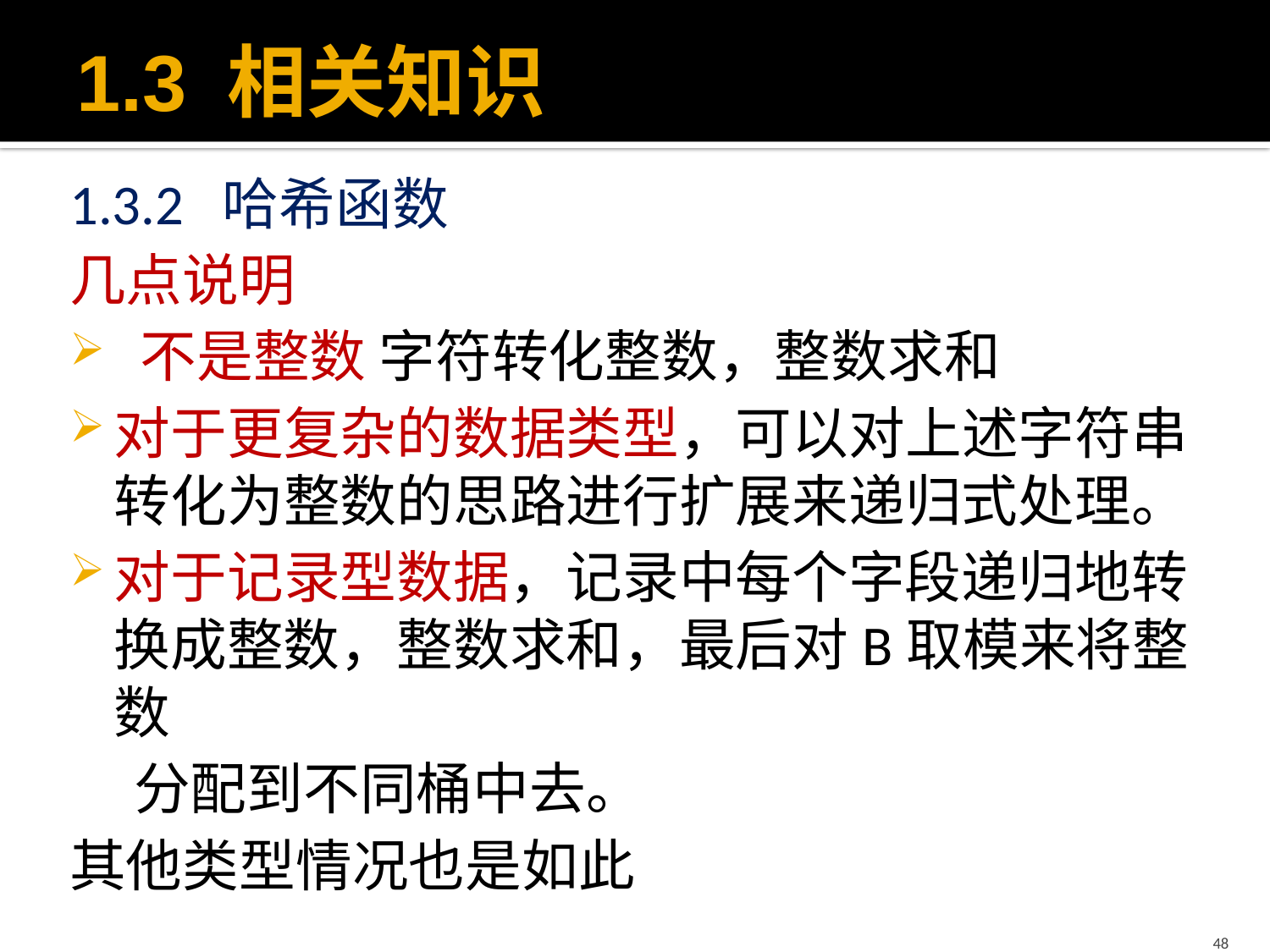

# 1.3 相关知识
1.3.2  哈希函数
几点说明
 不是整数 字符转化整数，整数求和
对于更复杂的数据类型，可以对上述字符串转化为整数的思路进行扩展来递归式处理。
对于记录型数据，记录中每个字段递归地转换成整数，整数求和，最后对B取模来将整数
    分配到不同桶中去。
其他类型情况也是如此

48